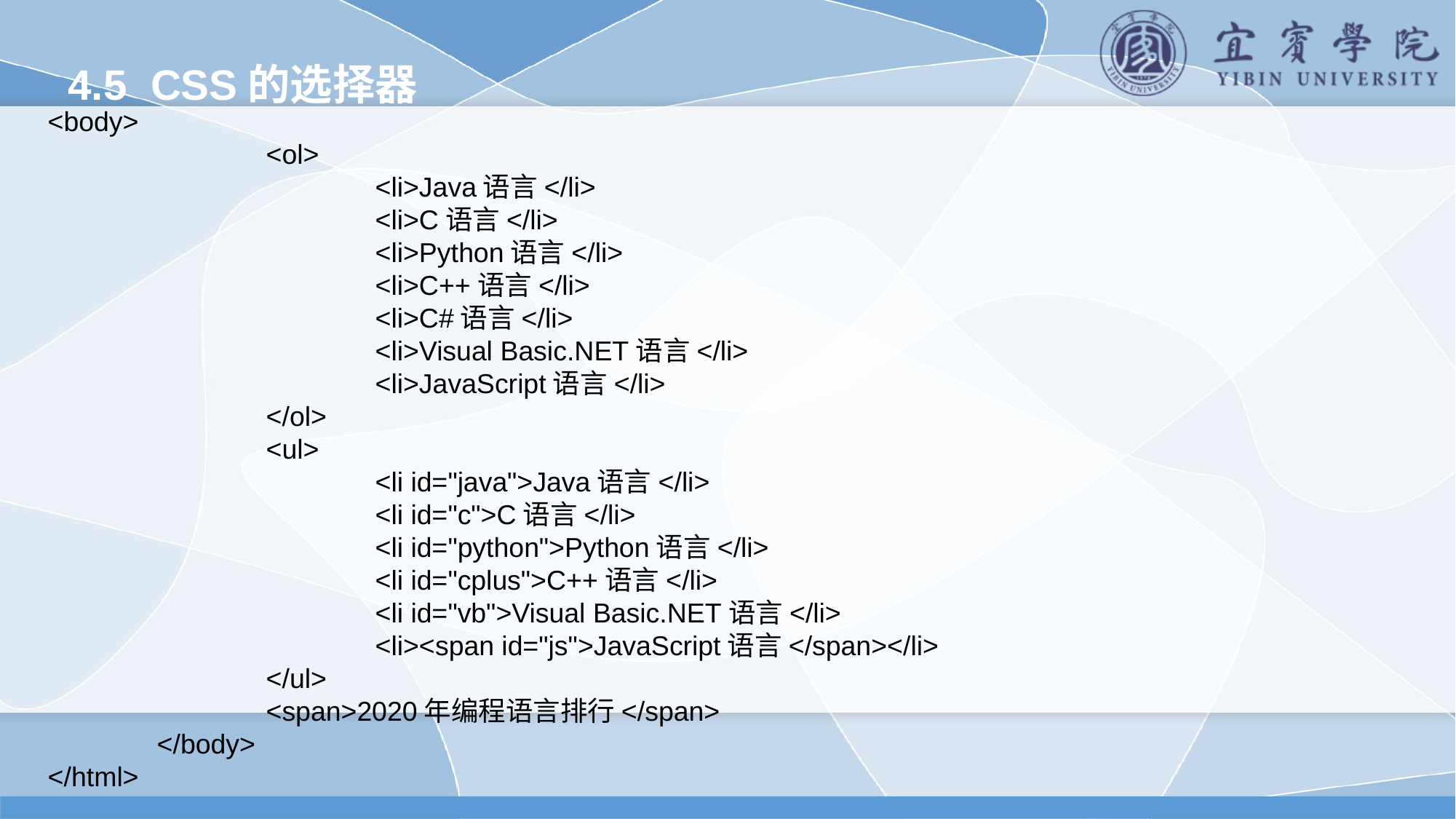

4.5  CSS的选择器
<body>
		<ol>
			<li>Java语言</li>
			<li>C语言</li>
			<li>Python语言</li>
			<li>C++语言</li>
			<li>C#语言</li>
			<li>Visual Basic.NET语言</li>
			<li>JavaScript语言</li>
		</ol>
		<ul>
			<li id="java">Java语言</li>
			<li id="c">C语言</li>
			<li id="python">Python语言</li>
			<li id="cplus">C++语言</li>
			<li id="vb">Visual Basic.NET语言</li>
			<li><span id="js">JavaScript语言</span></li>
		</ul>
		<span>2020年编程语言排行</span>
	</body>
</html>